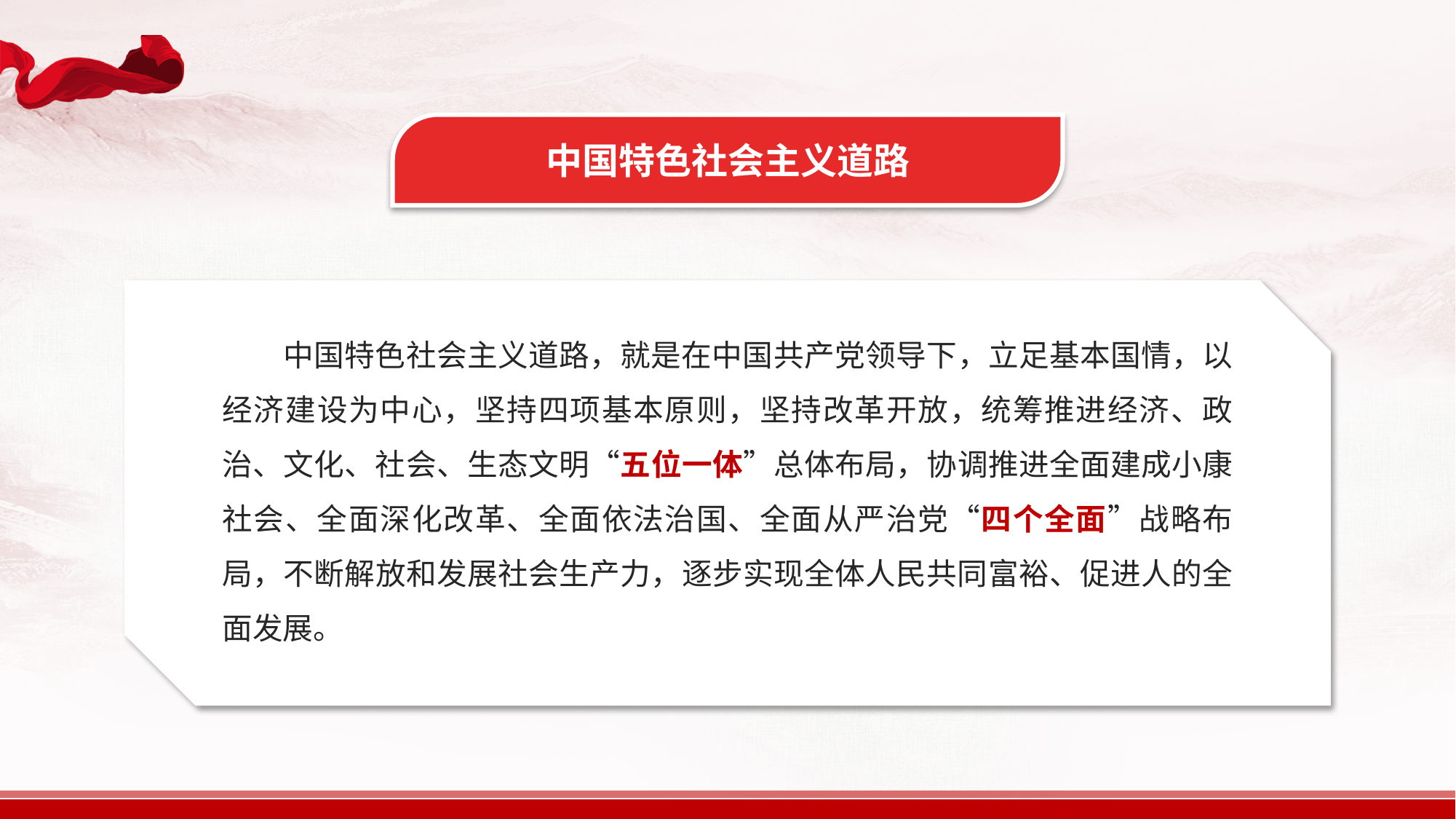

中国特色社会主义道路

　　中国特色社会主义道路，就是在中国共产党领导下，立足基本国情，以经济建设为中心，坚持四项基本原则，坚持改革开放，统筹推进经济、政治、文化、社会、生态文明“五位一体”总体布局，协调推进全面建成小康社会、全面深化改革、全面依法治国、全面从严治党“四个全面”战略布局，不断解放和发展社会生产力，逐步实现全体人民共同富裕、促进人的全面发展。